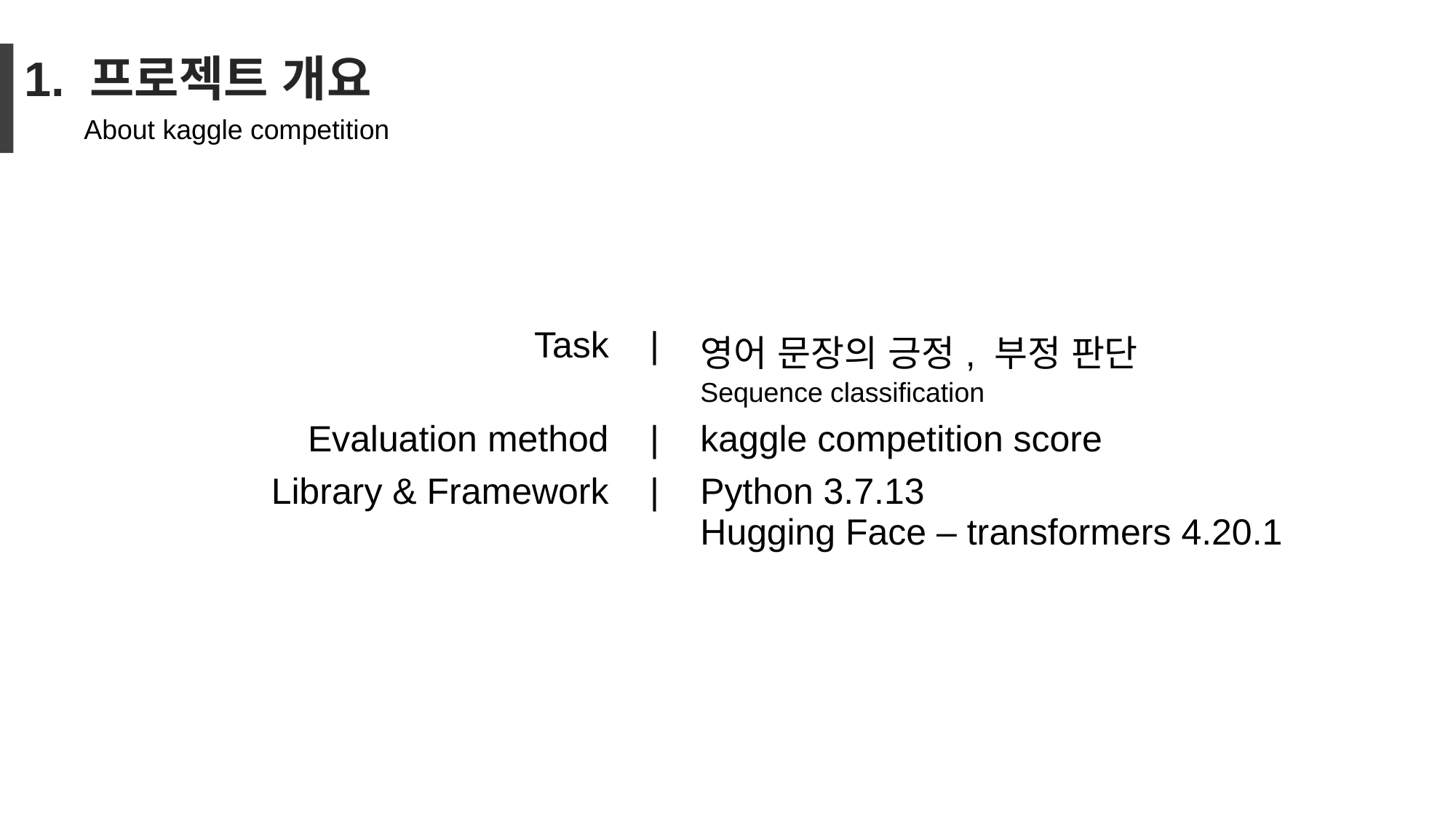

# 1. 프로젝트 개요
About kaggle competition
| Task | | | 영어 문장의 긍정, 부정 판단 Sequence classification |
| --- | --- | --- |
| Evaluation method | | | kaggle competition score |
| Library & Framework | | | Python 3.7.13 Hugging Face – transformers 4.20.1 |
|  |  |  |
|  |  |  |
|  |  |  |